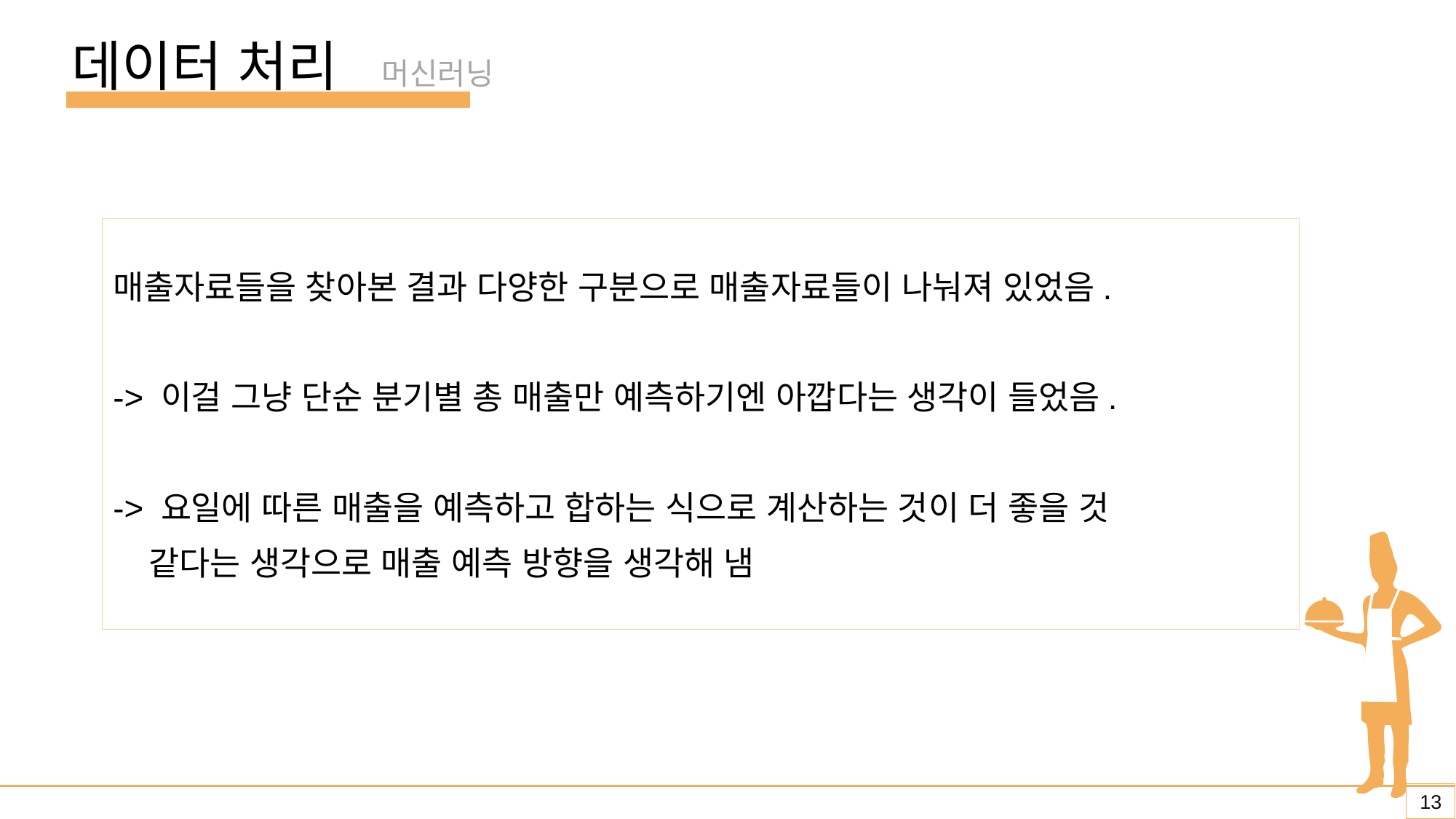

데이터 처리
머신러닝

매출자료들을 찾아본 결과 다양한 구분으로 매출자료들이 나눠져 있었음.

-> 이걸 그냥 단순 분기별 총 매출만 예측하기엔 아깝다는 생각이 들었음.

-> 요일에 따른 매출을 예측하고 합하는 식으로 계산하는 것이 더 좋을 것
   같다는 생각으로 매출 예측 방향을 생각해 냄
13